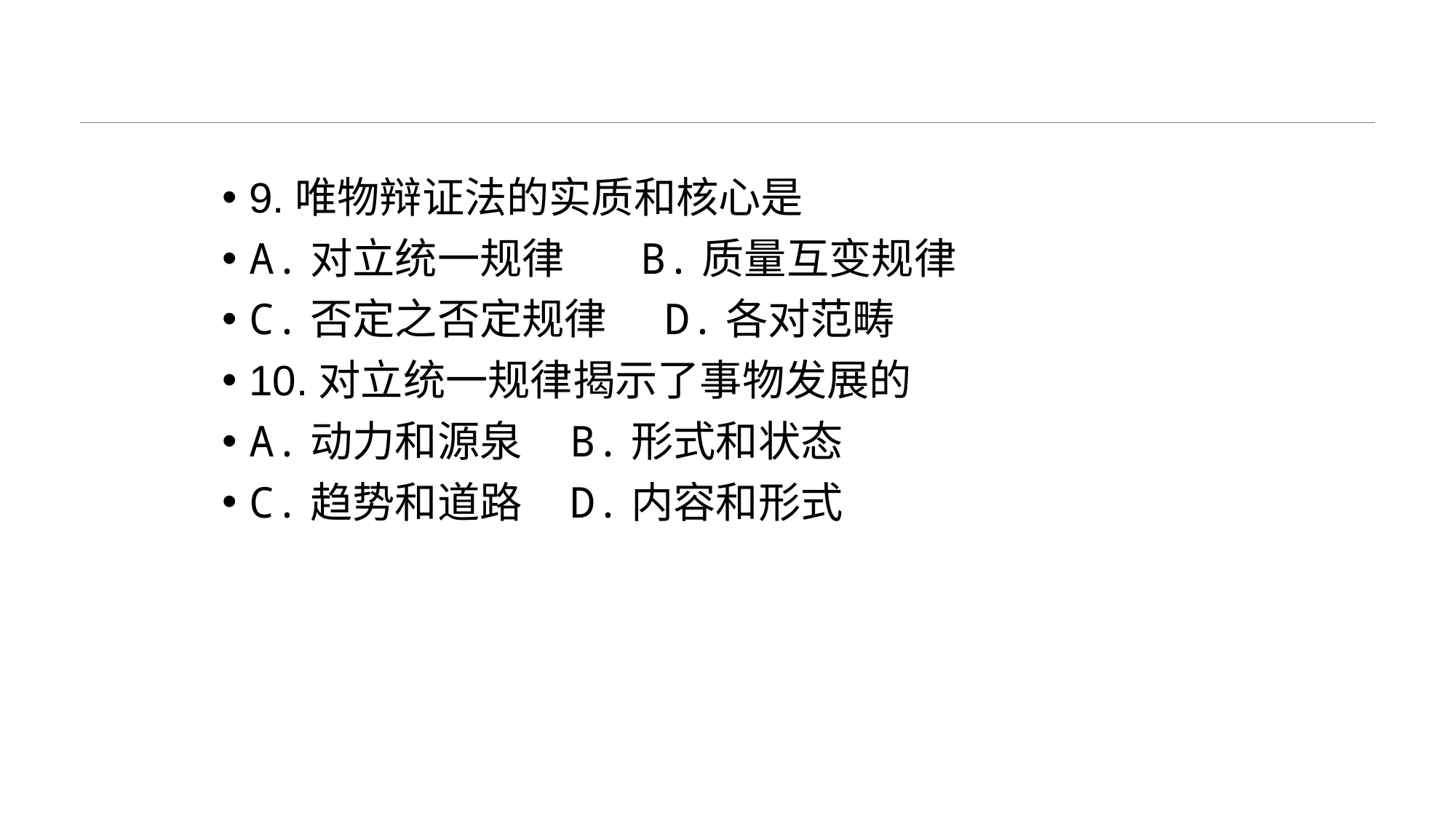

#
9.唯物辩证法的实质和核心是
A.对立统一规律       B.质量互变规律
C.否定之否定规律     D.各对范畴
10.对立统一规律揭示了事物发展的
A.动力和源泉    B.形式和状态
C.趋势和道路    D.内容和形式